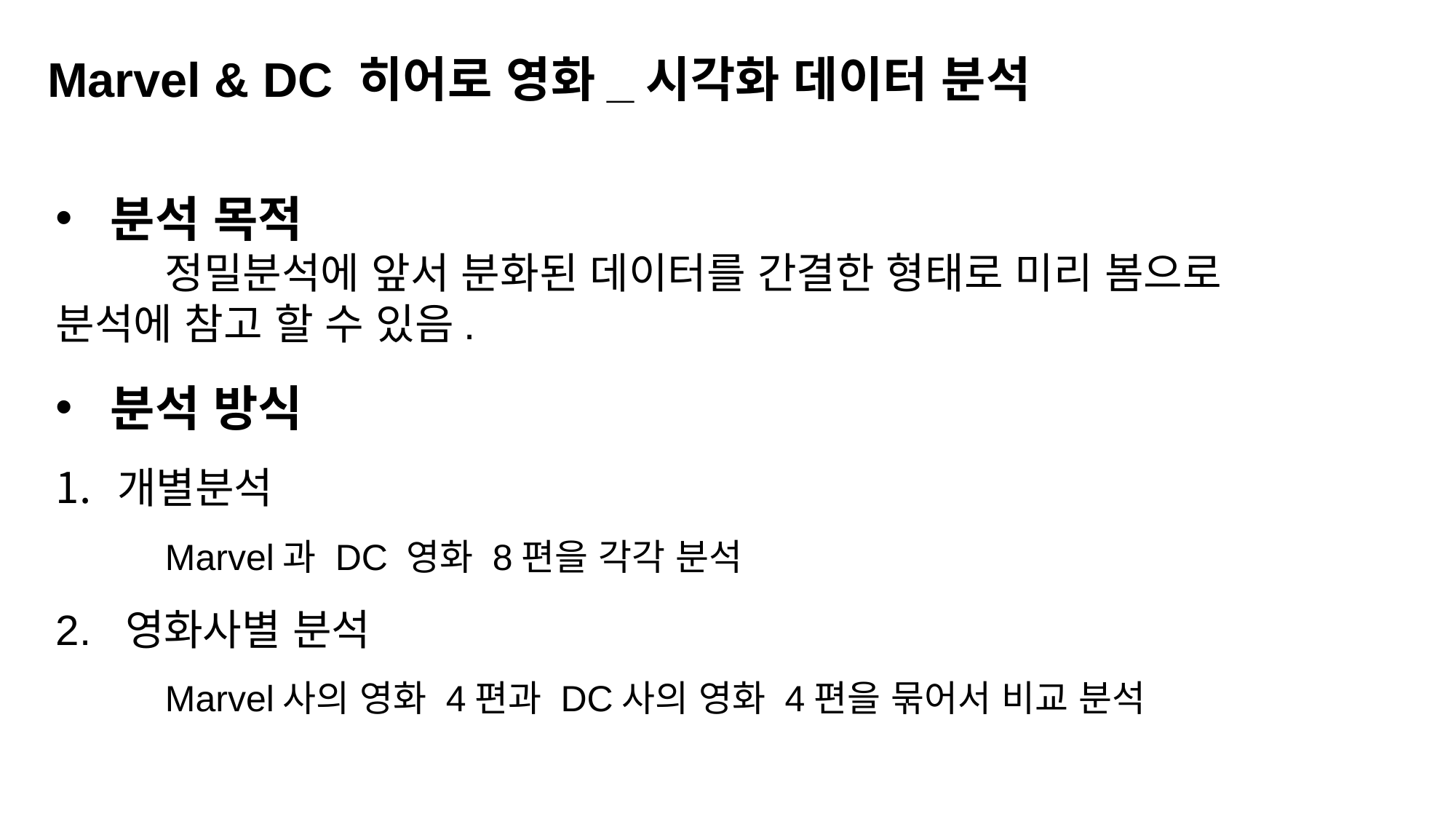

# Marvel & DC 히어로 영화_시각화 데이터 분석
분석 목적
	정밀분석에 앞서 분화된 데이터를 간결한 형태로 미리 봄으로 분석에 참고 할 수 있음.
분석 방식
개별분석
	Marvel과 DC 영화 8편을 각각 분석
2.  영화사별 분석
	Marvel사의 영화 4편과 DC사의 영화 4편을 묶어서 비교 분석